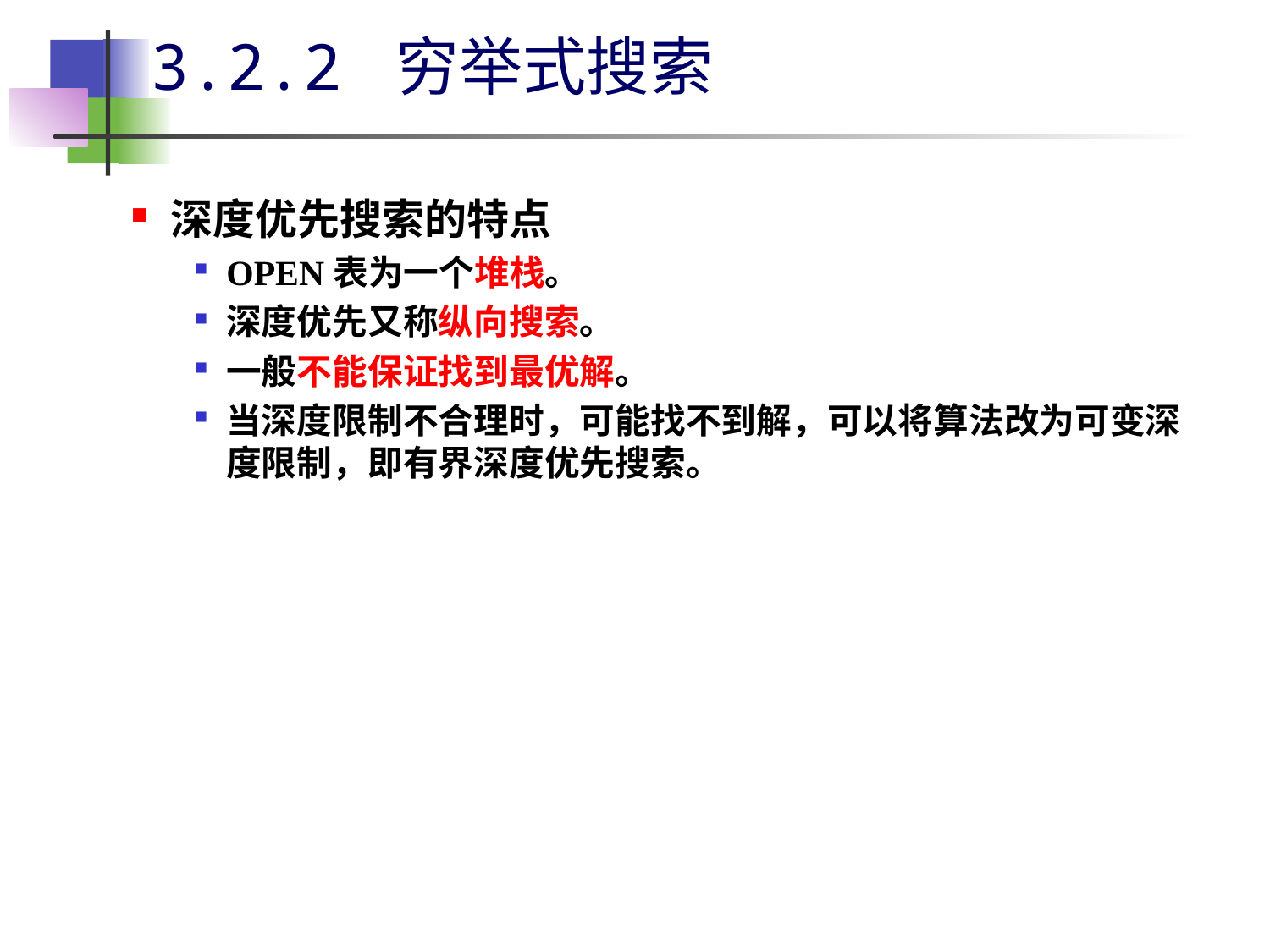

# 3.2.2 穷举式搜索
深度优先搜索的特点
OPEN表为一个堆栈。
深度优先又称纵向搜索。
一般不能保证找到最优解。
当深度限制不合理时，可能找不到解，可以将算法改为可变深度限制，即有界深度优先搜索。